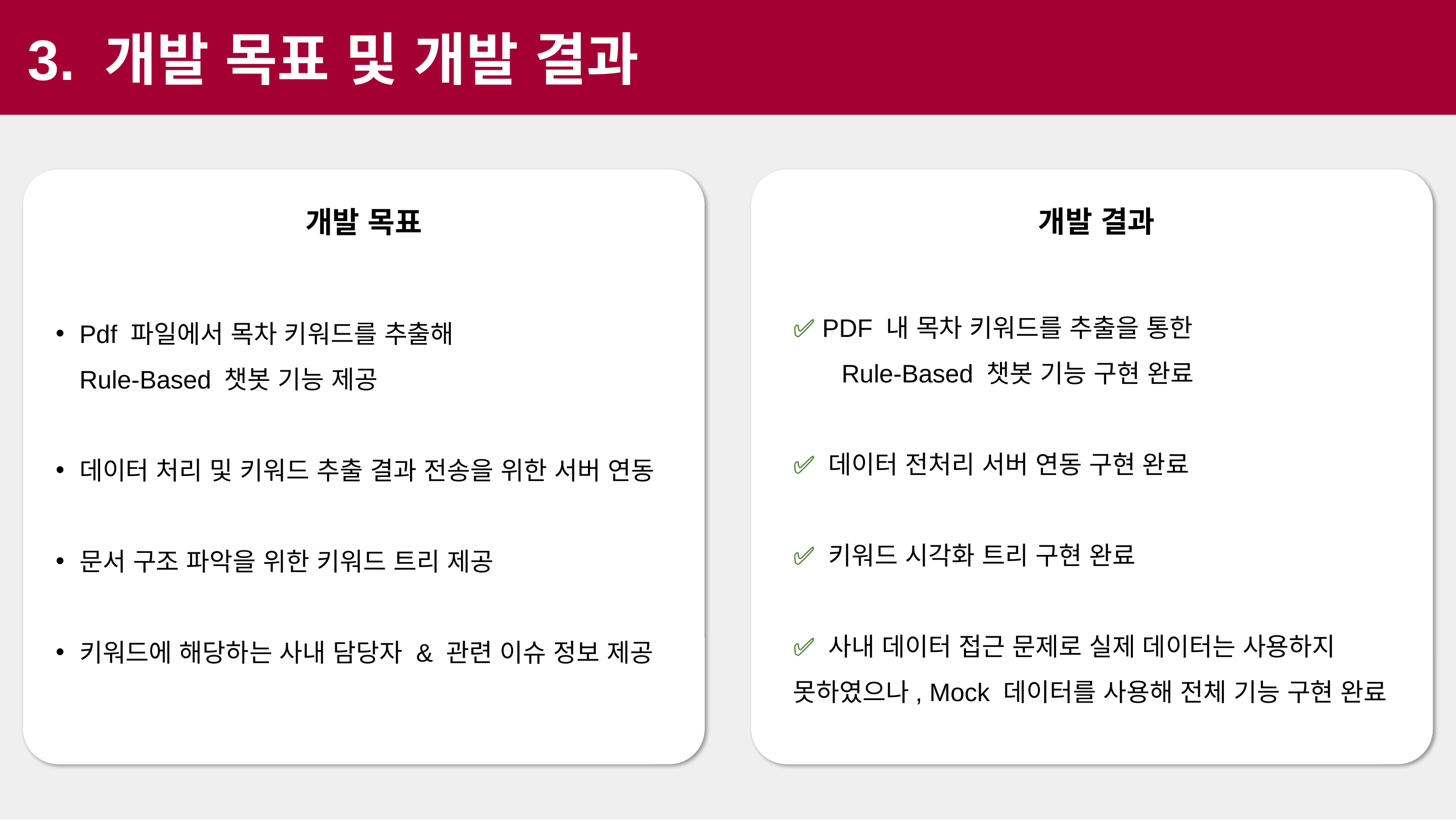

개발 목표
개발 결과
3. 개발 목표 및 개발 결과

개발 결과
개발 목표
✅ PDF 내 목차 키워드를 추출을 통한
      Rule-Based 챗봇 기능 구현 완료

✅ 데이터 전처리 서버 연동 구현 완료

✅ 키워드 시각화 트리 구현 완료

✅ 사내 데이터 접근 문제로 실제 데이터는 사용하지 못하였으나, Mock 데이터를 사용해 전체 기능 구현 완료
Pdf 파일에서 목차 키워드를 추출해
Rule-Based 챗봇 기능 제공

데이터 처리 및 키워드 추출 결과 전송을 위한 서버 연동

문서 구조 파악을 위한 키워드 트리 제공

키워드에 해당하는 사내 담당자 & 관련 이슈 정보 제공